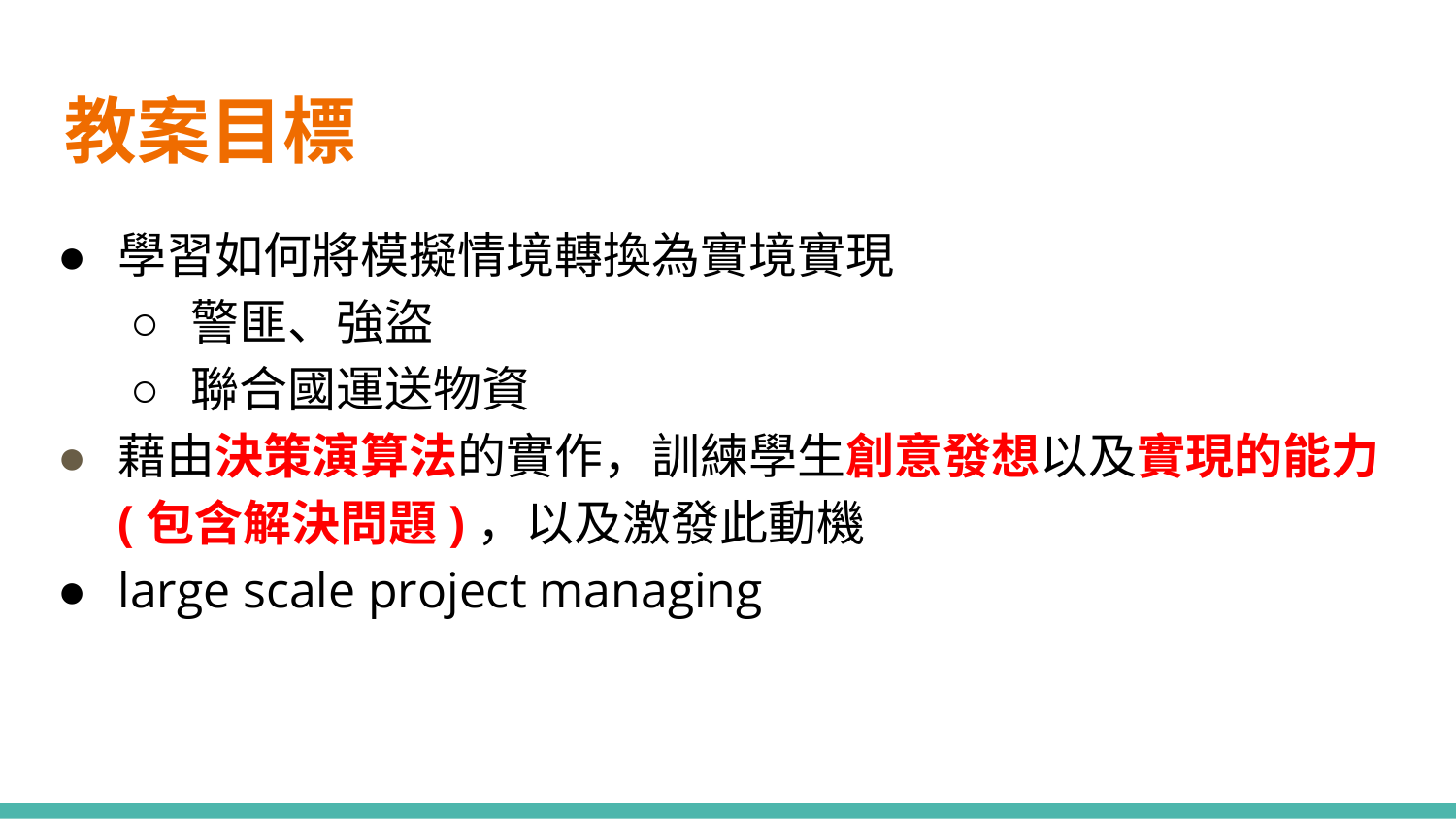

# 教案目標
學習如何將模擬情境轉換為實境實現
警匪、強盜
聯合國運送物資
藉由決策演算法的實作，訓練學生創意發想以及實現的能力(包含解決問題)，以及激發此動機
large scale project managing